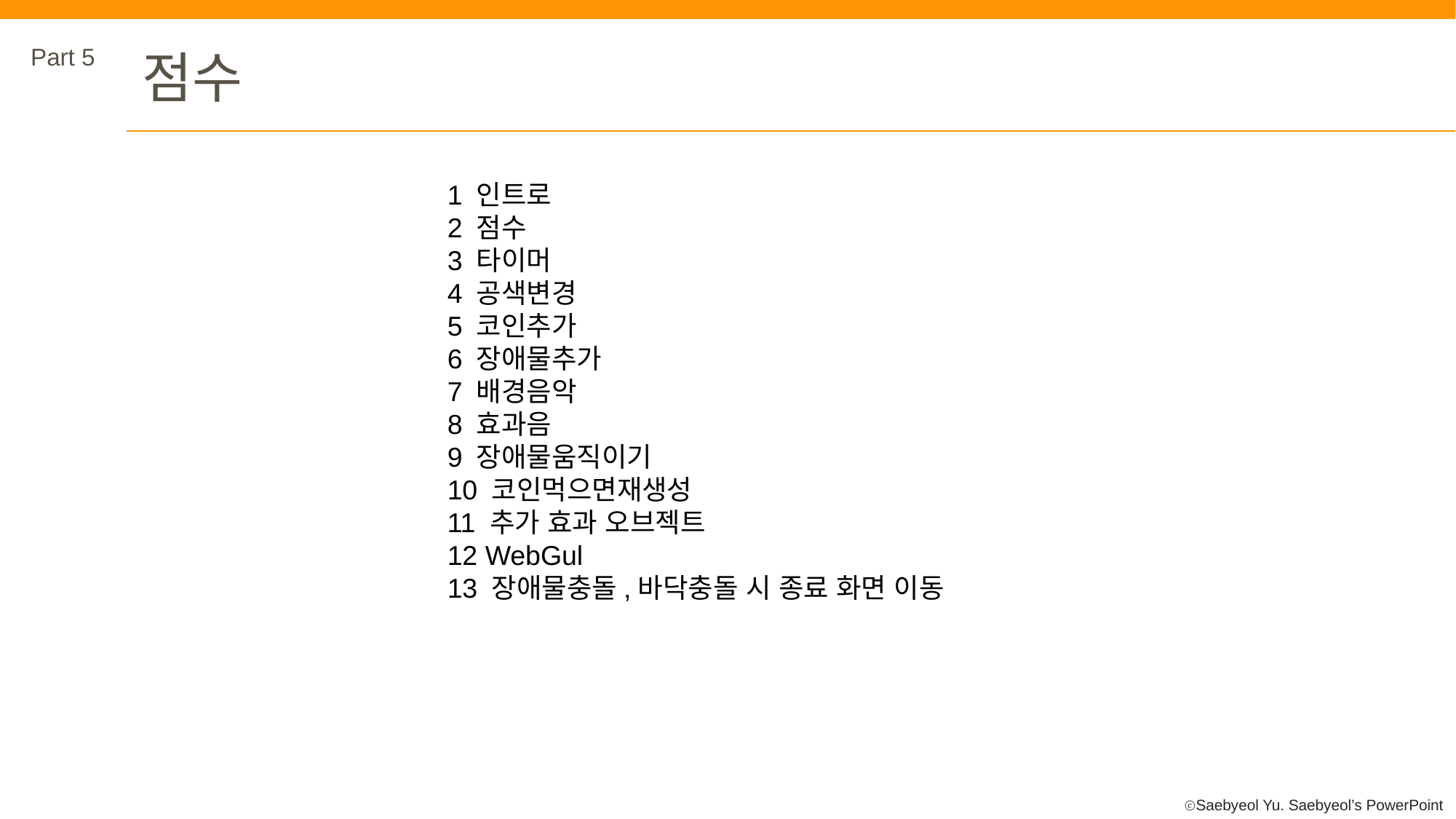

Part 5
점수
1 인트로
2 점수
3 타이머
4 공색변경
5 코인추가
6 장애물추가
7 배경음악
8 효과음
9 장애물움직이기
10 코인먹으면재생성
11 추가 효과 오브젝트
12 WebGul
13 장애물충돌,바닥충돌 시 종료 화면 이동